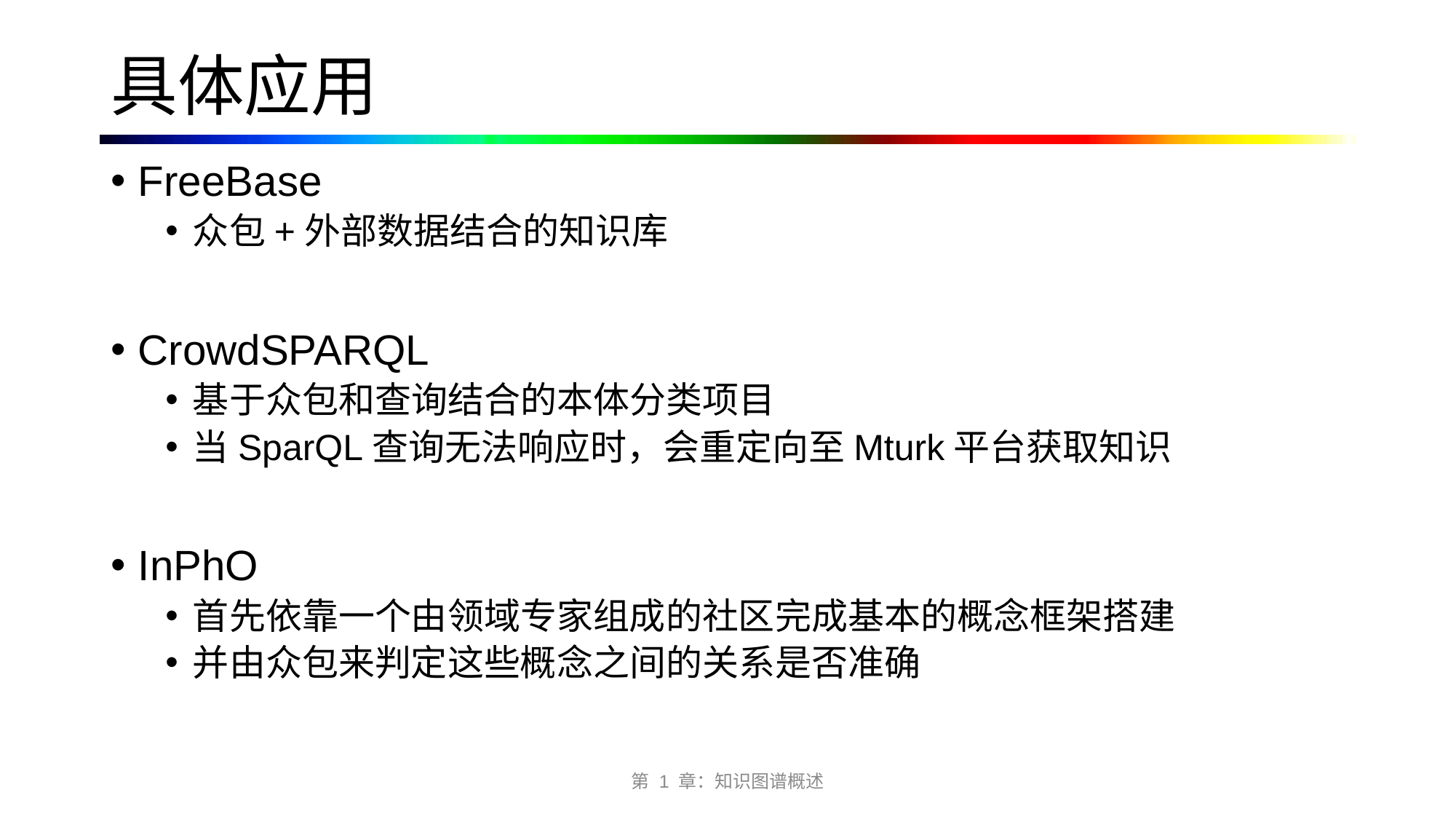

# 具体应用
FreeBase
众包+外部数据结合的知识库

CrowdSPARQL
基于众包和查询结合的本体分类项目
当SparQL查询无法响应时，会重定向至Mturk平台获取知识

InPhO
首先依靠一个由领域专家组成的社区完成基本的概念框架搭建
并由众包来判定这些概念之间的关系是否准确

第 1 章：知识图谱概述
62